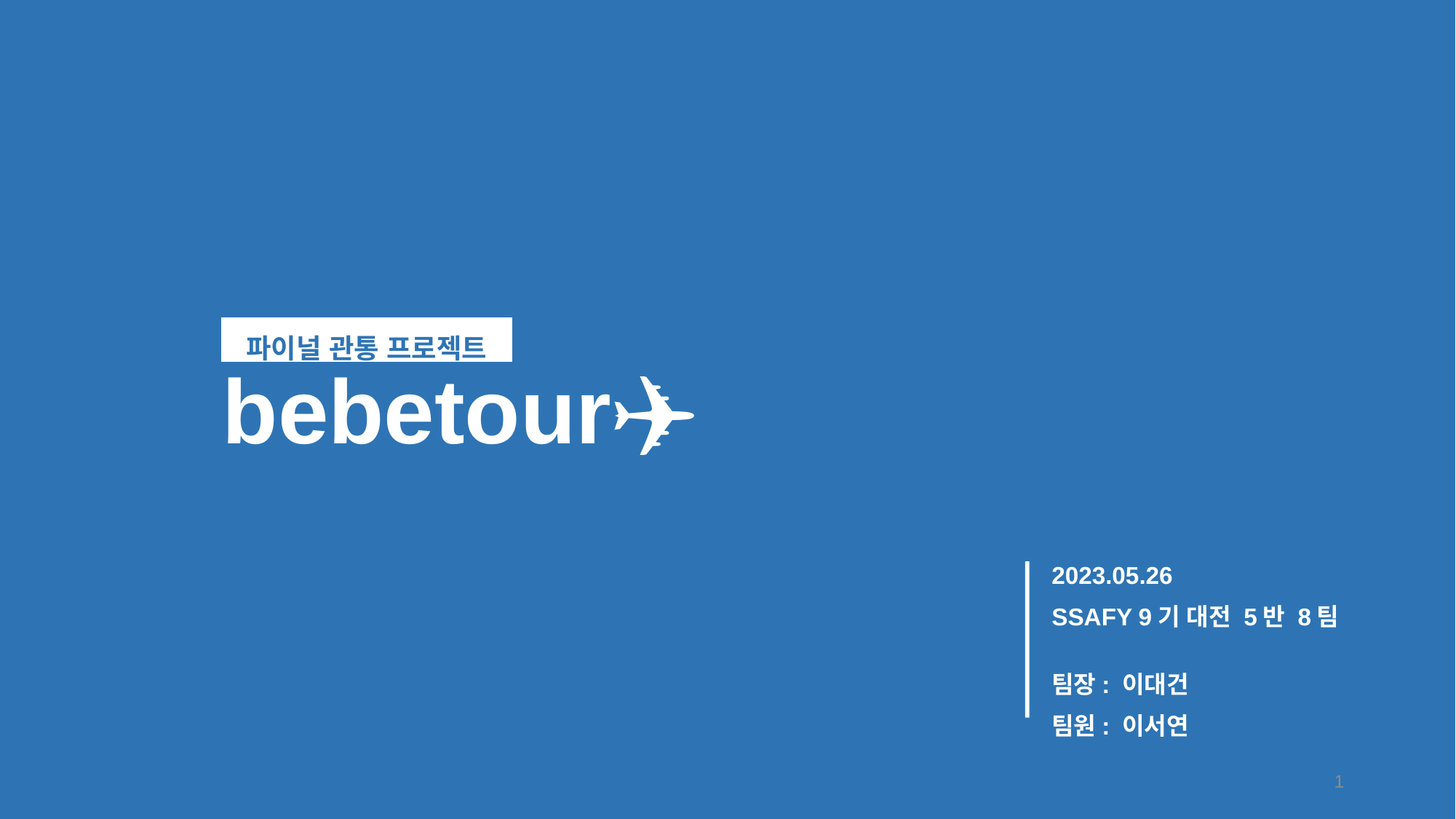

# bebetour✈
파이널 관통 프로젝트
2023.05.26
SSAFY 9기 대전 5반 8팀
팀장: 이대건
팀원: 이서연

1